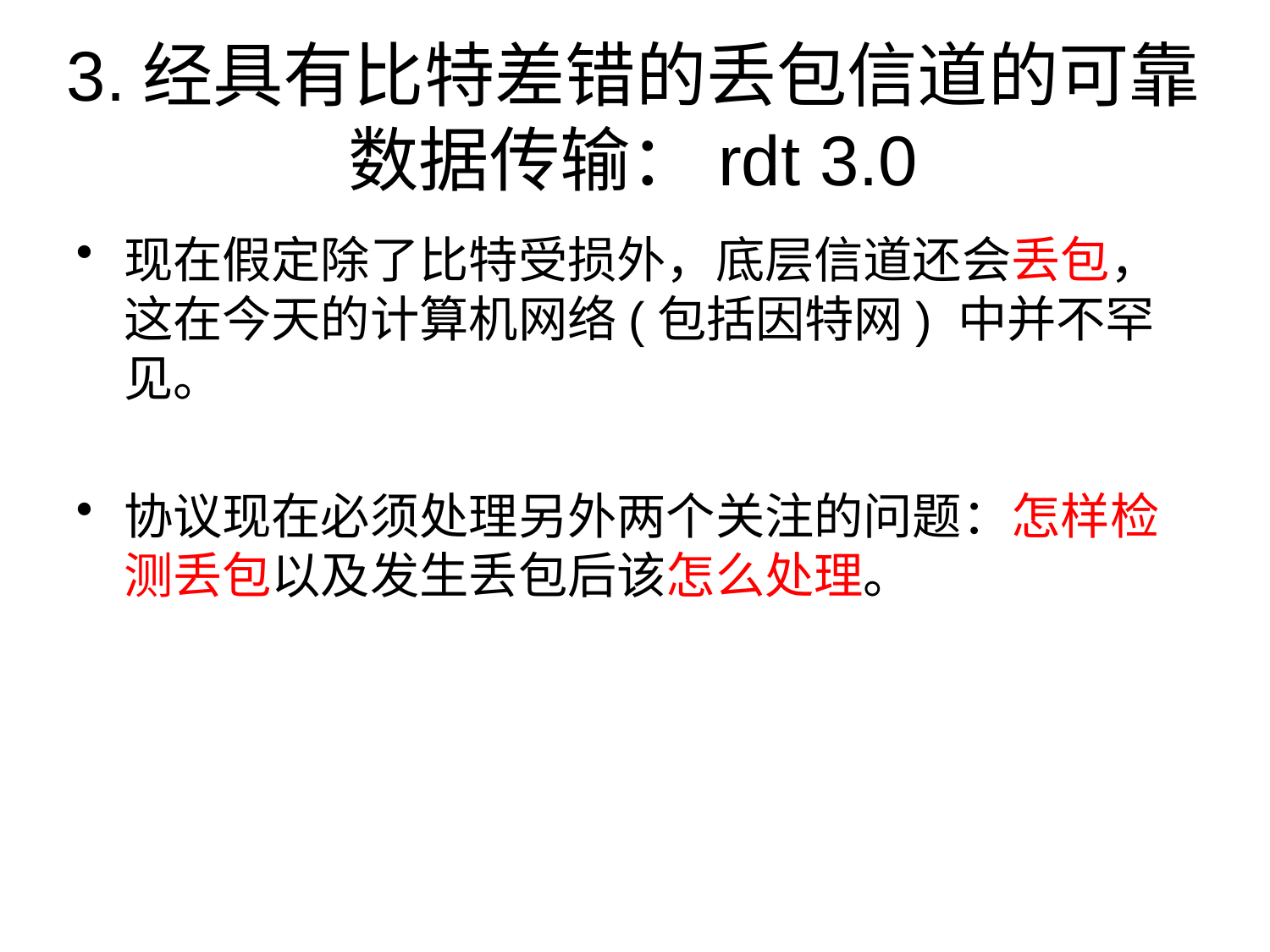

# 3.经具有比特差错的丢包信道的可靠数据传输：rdt 3.0
现在假定除了比特受损外，底层信道还会丢包，这在今天的计算机网络(包括因特网) 中并不罕见。

协议现在必须处理另外两个关注的问题：怎样检测丢包以及发生丢包后该怎么处理。